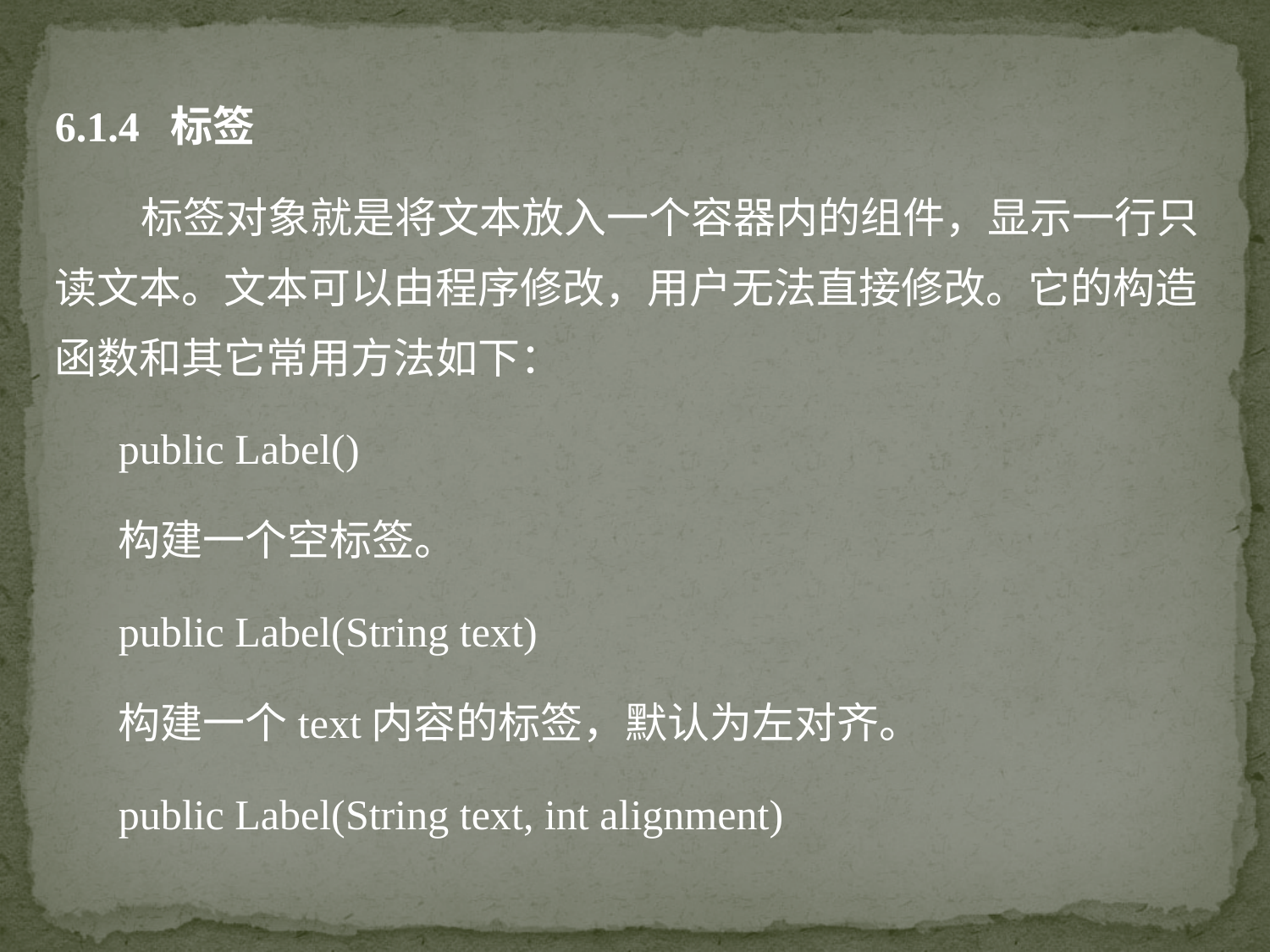

6.1.4  标签
        标签对象就是将文本放入一个容器内的组件，显示一行只读文本。文本可以由程序修改，用户无法直接修改。它的构造函数和其它常用方法如下：
public Label()
构建一个空标签。
public Label(String text)
构建一个text内容的标签，默认为左对齐。
public Label(String text, int alignment)